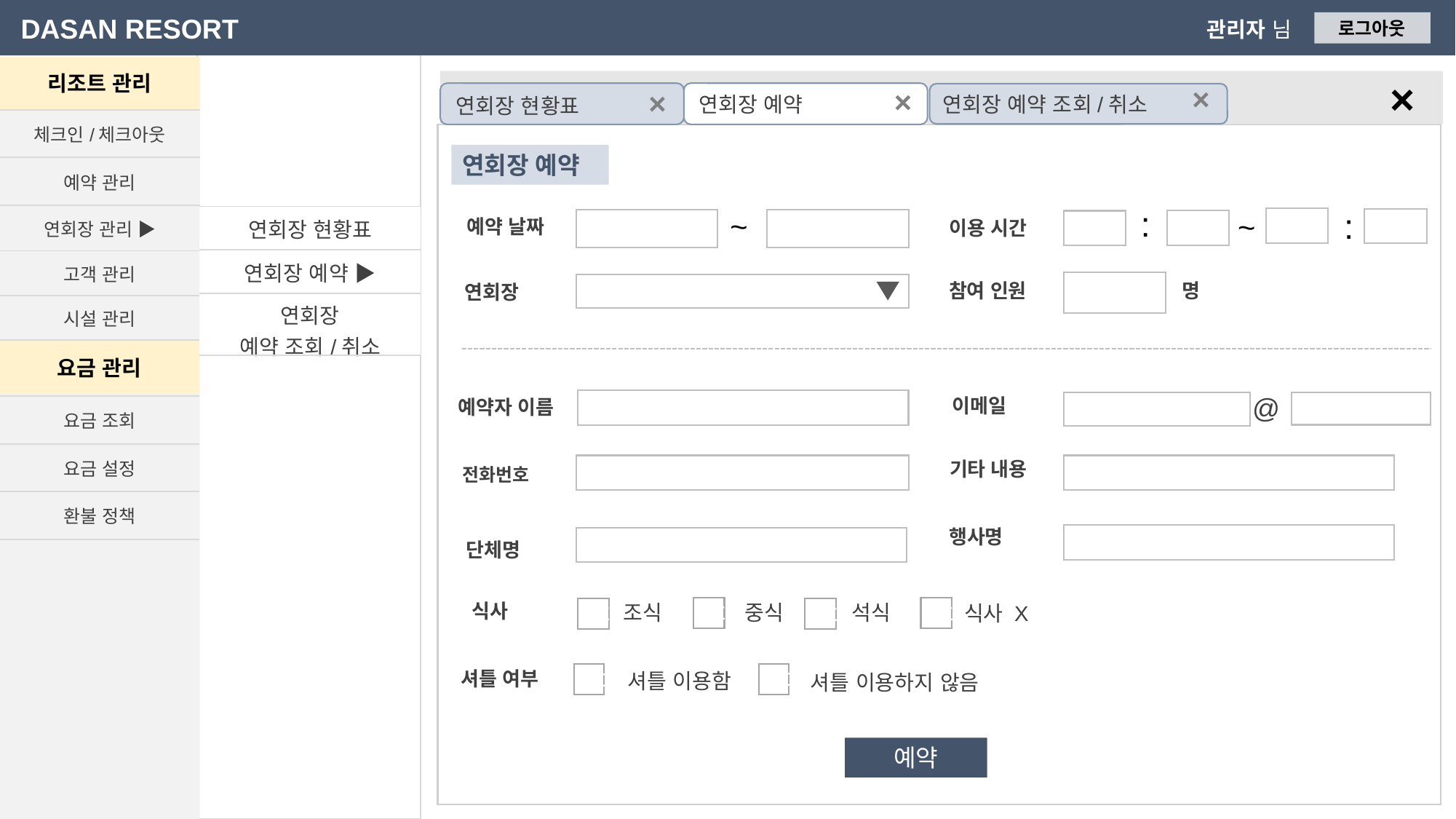

DASAN RESORT
관리자 님
로그아웃

리조트 관리
×

×
×
×

연회장 예약 조회/취소
연회장 예약
연회장 현황표
| 체크인/체크아웃 |
| --- |
| 예약 관리 |
| 연회장 관리 ▶ |
| 고객 관리 |
| 시설 관리 |

연회장 예약
:
:
~
~
| 연회장 현황표 |
| --- |
| 연회장 예약 ▶ |
| 연회장 예약 조회/취소 |

예약 날짜

이용 시간

참여 인원
명

연회장

요금 관리
@
이메일
예약자 이름

| 요금 조회 |
| --- |
| 요금 설정 |
| 환불 정책 |
기타 내용

전화번호
행사명

단체명
식사
석식
조식
중식
ㅍ
ㅍ
ㅍ
ㅍ
식사 X
셔틀 여부
셔틀 이용함
ㅍ
셔틀 이용하지 않음
ㅍ
예약